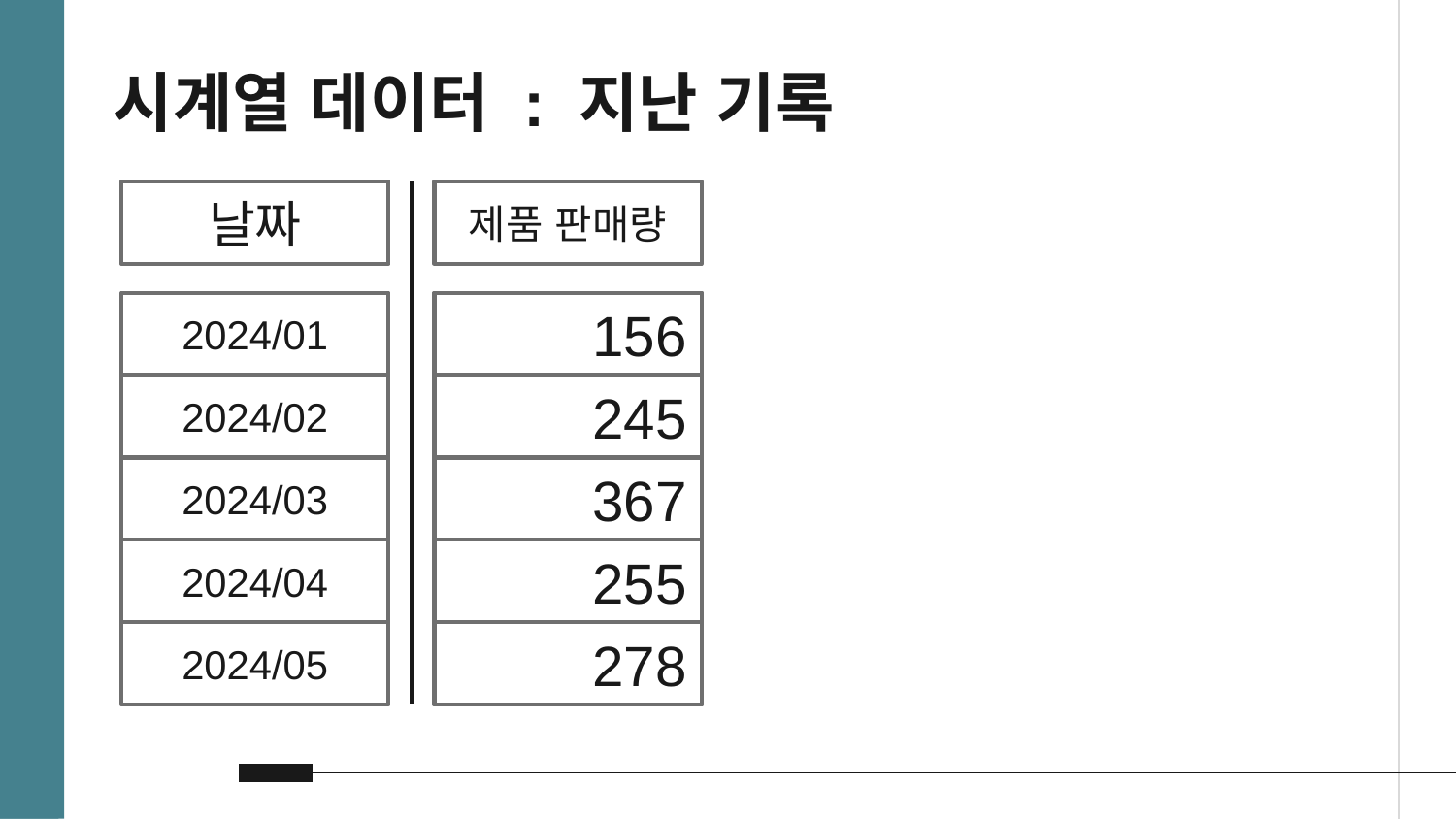

시계열 데이터 : 지난 기록
날짜
제품 판매량
2024/01
156
156
2024/02
245
245
2024/03
367
367
2024/04
255
255
2024/05
278
278